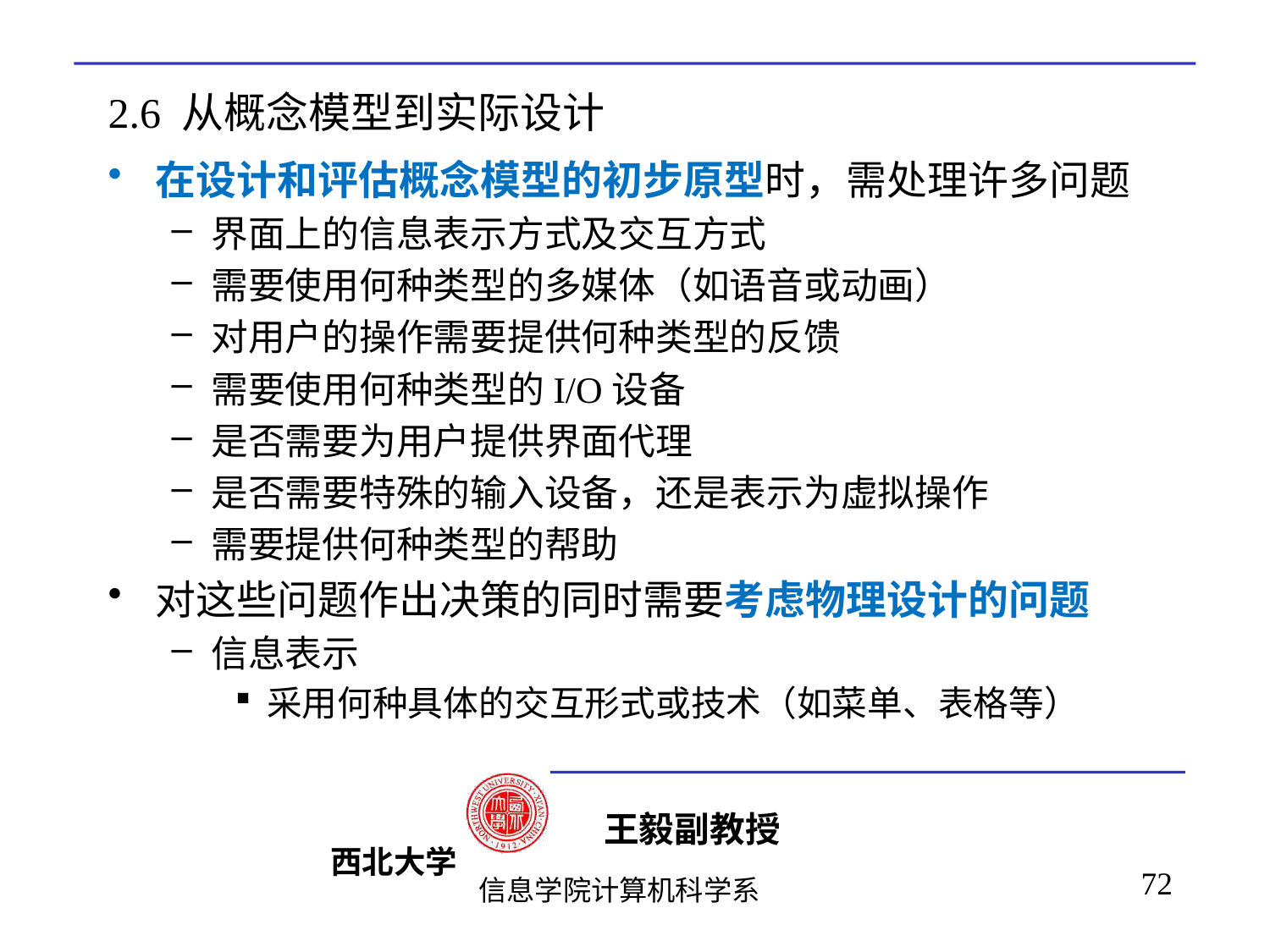

# 2.6 从概念模型到实际设计
在设计和评估概念模型的初步原型时，需处理许多问题
界面上的信息表示方式及交互方式
需要使用何种类型的多媒体（如语音或动画）
对用户的操作需要提供何种类型的反馈
需要使用何种类型的I/O设备
是否需要为用户提供界面代理
是否需要特殊的输入设备，还是表示为虚拟操作
需要提供何种类型的帮助
对这些问题作出决策的同时需要考虑物理设计的问题
信息表示
采用何种具体的交互形式或技术（如菜单、表格等）
72